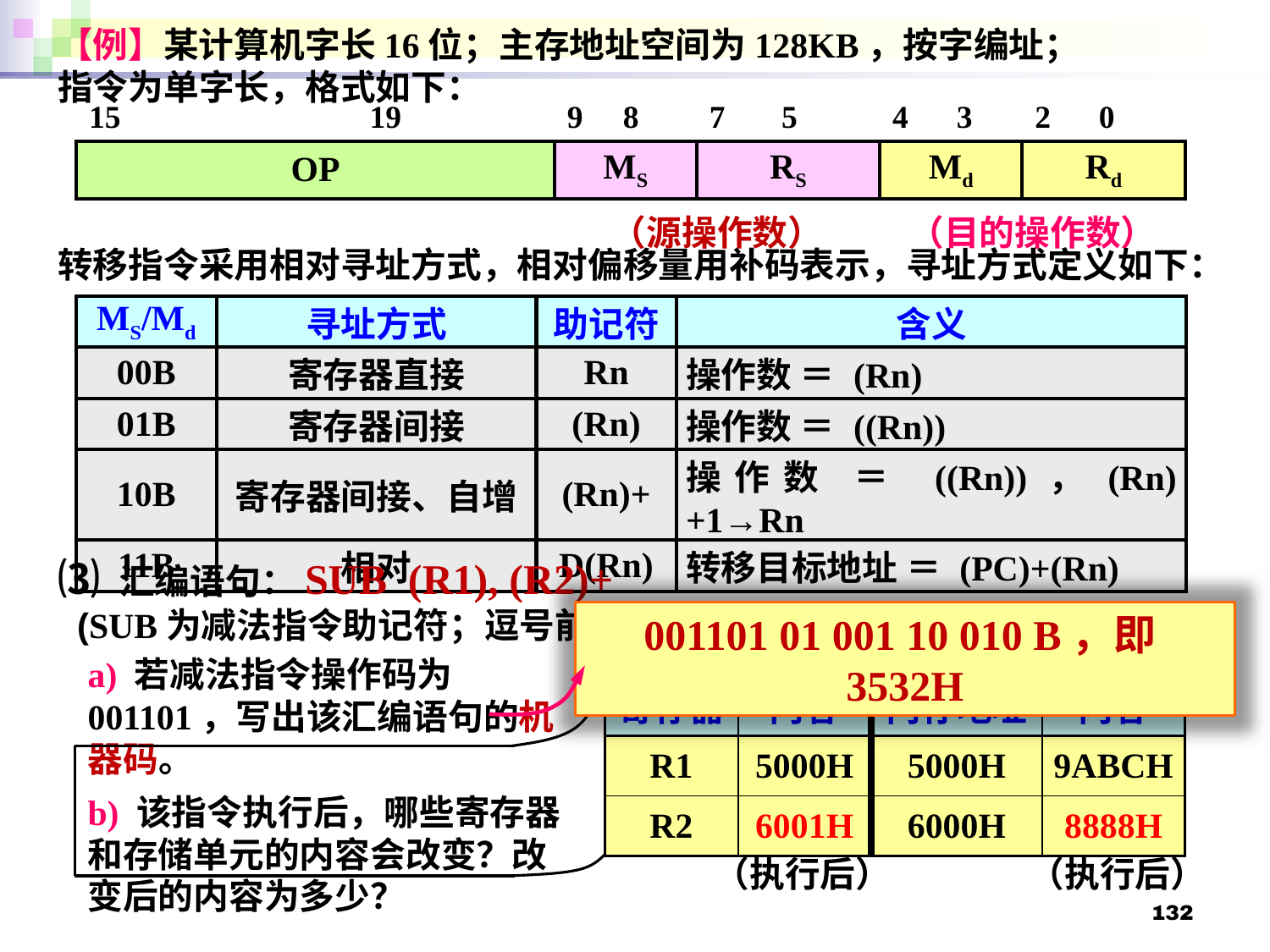

【例】某计算机字长16位；主存地址空间为128KB，按字编址；
指令为单字长，格式如下：
| 15 19 | 9 8 | 7 5 | 4 3 | 2 0 |
| --- | --- | --- | --- | --- |
| OP | MS | RS | Md | Rd |
|  | （源操作数） |  | （目的操作数） |  |
转移指令采用相对寻址方式，相对偏移量用补码表示，寻址方式定义如下：
| MS/Md | 寻址方式 | 助记符 | 含义 |
| --- | --- | --- | --- |
| 00B | 寄存器直接 | Rn | 操作数 ＝ (Rn) |
| 01B | 寄存器间接 | (Rn) | 操作数 ＝ ((Rn)) |
| 10B | 寄存器间接、自增 | (Rn)+ | 操作数 ＝ ((Rn))，(Rn)+1→Rn |
| 11B | 相对 | D(Rn) | 转移目标地址 ＝ (PC)+(Rn) |
⑶ 汇编语句：SUB  (R1), (R2)+
  (SUB为减法指令助记符；逗号前为源操作数，逗号后为目的操作数)
001101 01 001 10 010 B，即3532H
a) 若减法指令操作码为001101，写出该汇编语句的机器码。
b) 该指令执行后，哪些寄存器和存储单元的内容会改变？改变后的内容为多少？

| 寄存器 | 内容 | 内存地址 | 内容 |
| --- | --- | --- | --- |
| R1 | 5000H | 5000H | 9ABCH |
| R2 | 6001H | 6000H | 8888H |
（执行后）
（执行后）

132